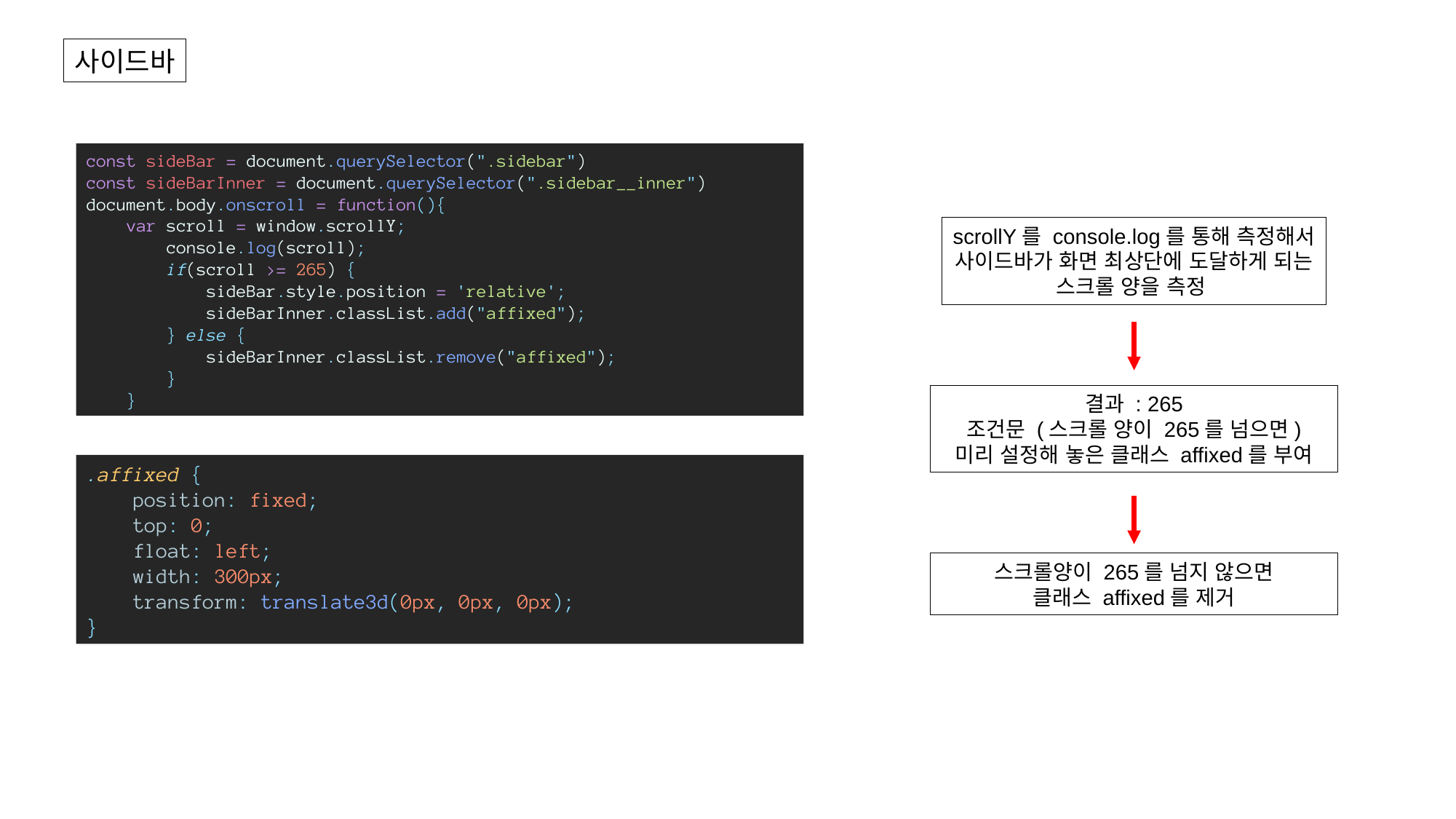

사이드바
const sideBar = document.querySelector(".sidebar")
const sideBarInner = document.querySelector(".sidebar__inner")
document.body.onscroll = function(){
    var scroll = window.scrollY;
        console.log(scroll);
        if(scroll >= 265) {
            sideBar.style.position = 'relative';
            sideBarInner.classList.add("affixed");
        } else {
            sideBarInner.classList.remove("affixed");
        }
    }
scrollY를 console.log를 통해 측정해서
사이드바가 화면 최상단에 도달하게 되는
스크롤 양을 측정
결과 : 265
조건문 (스크롤 양이 265를 넘으면)
미리 설정해 놓은 클래스 affixed를 부여
.affixed {
    position: fixed;
    top: 0;
    float: left;
    width: 300px;
    transform: translate3d(0px, 0px, 0px);
}
스크롤양이 265를 넘지 않으면
클래스 affixed를 제거